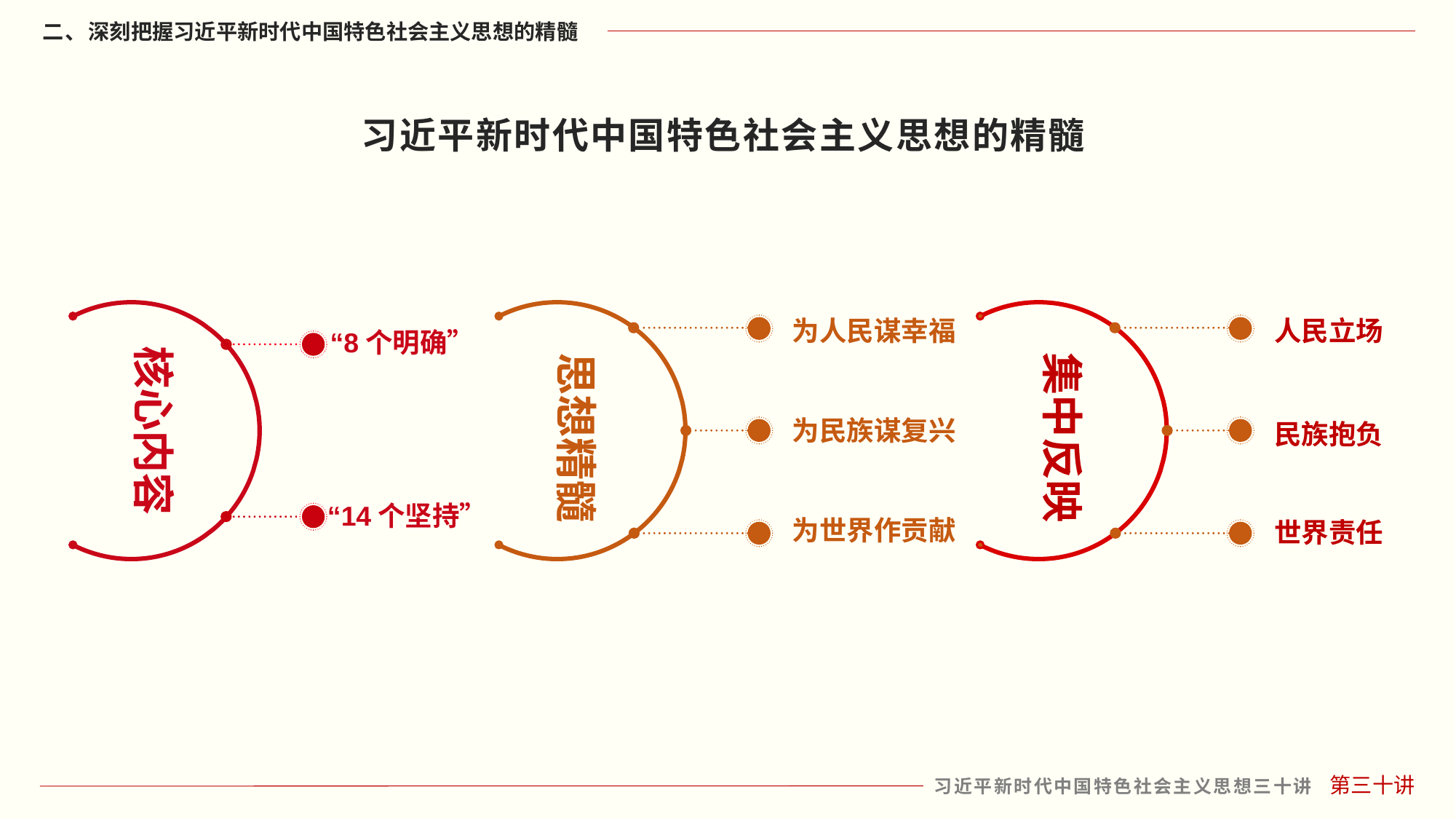

习近平新时代中国特色社会主义思想的精髓

“8个明确”
核心内容
“14个坚持”

为人民谋幸福
思想精髓
为民族谋复兴
为世界作贡献

人民立场

集中反映
民族抱负

世界责任